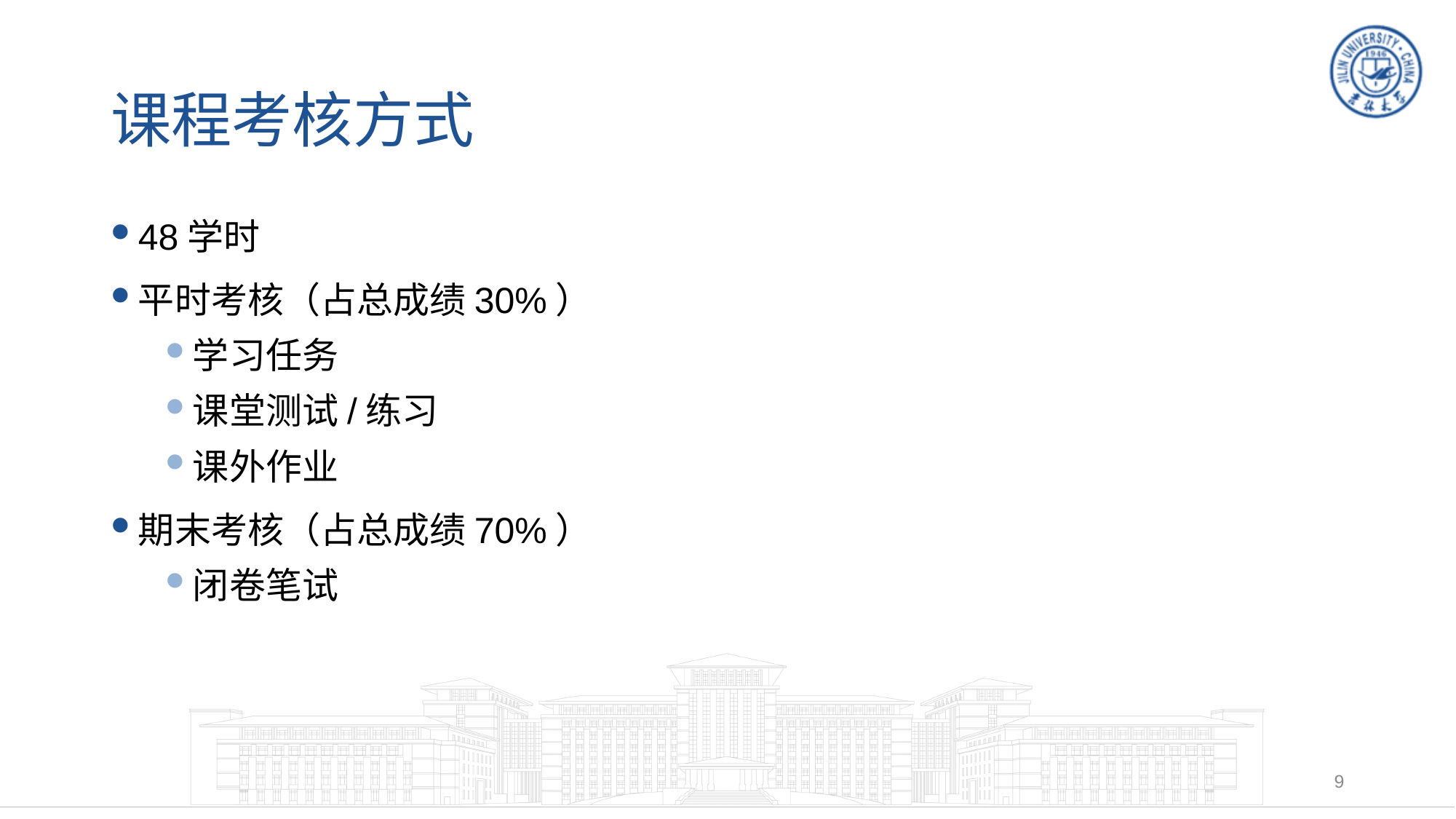

# 课程考核方式
48学时
平时考核（占总成绩30%）
学习任务
课堂测试/练习
课外作业
期末考核（占总成绩70%）
闭卷笔试
9